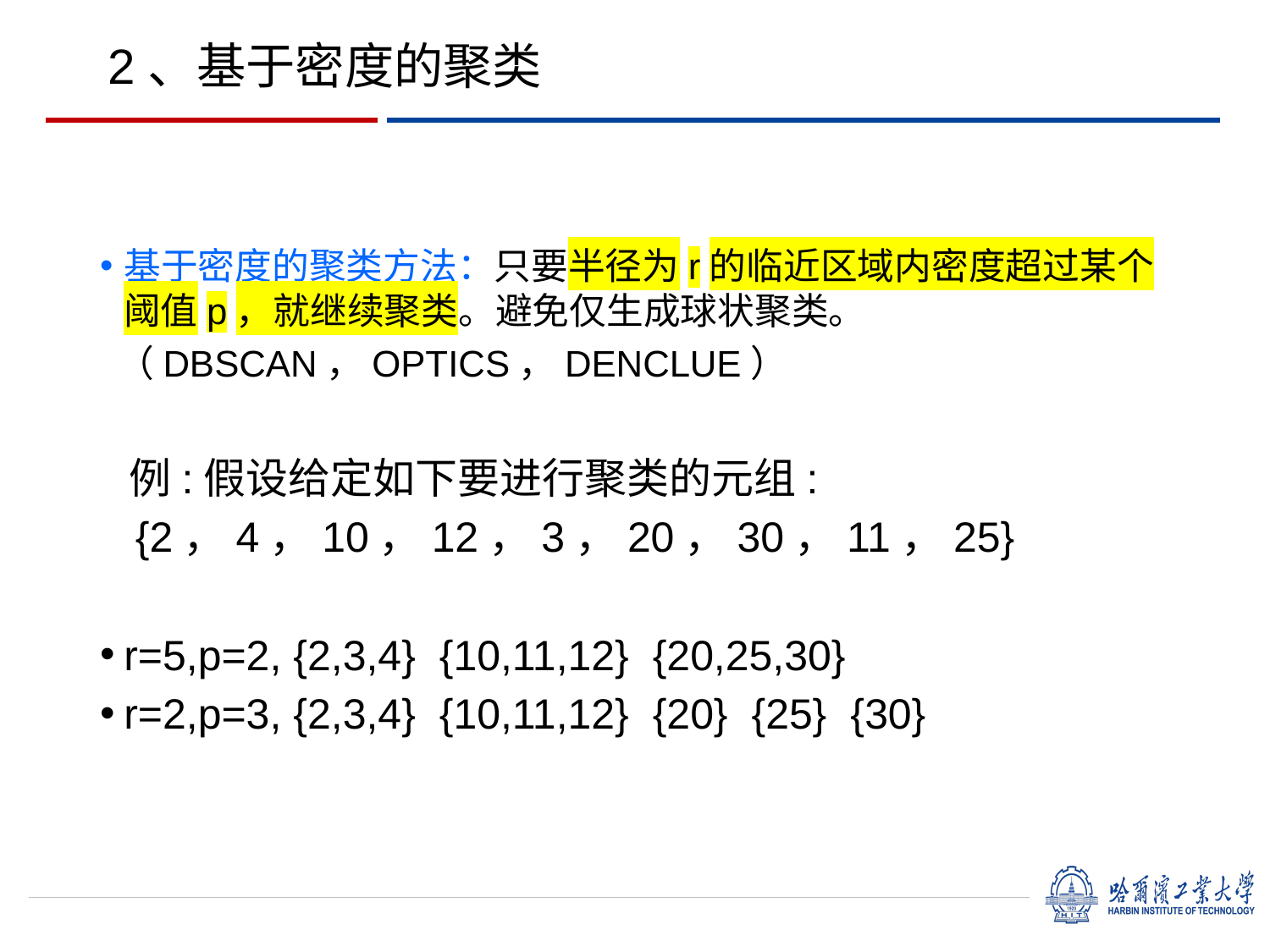

2、基于密度的聚类
基于密度的聚类方法：只要半径为r的临近区域内密度超过某个阈值p，就继续聚类。避免仅生成球状聚类。
 （DBSCAN，OPTICS，DENCLUE）

  例:假设给定如下要进行聚类的元组:
   {2，4，10，12，3，20，30，11，25}

r=5,p=2, {2,3,4}  {10,11,12}  {20,25,30}
r=2,p=3, {2,3,4}  {10,11,12}  {20}  {25}  {30}

58